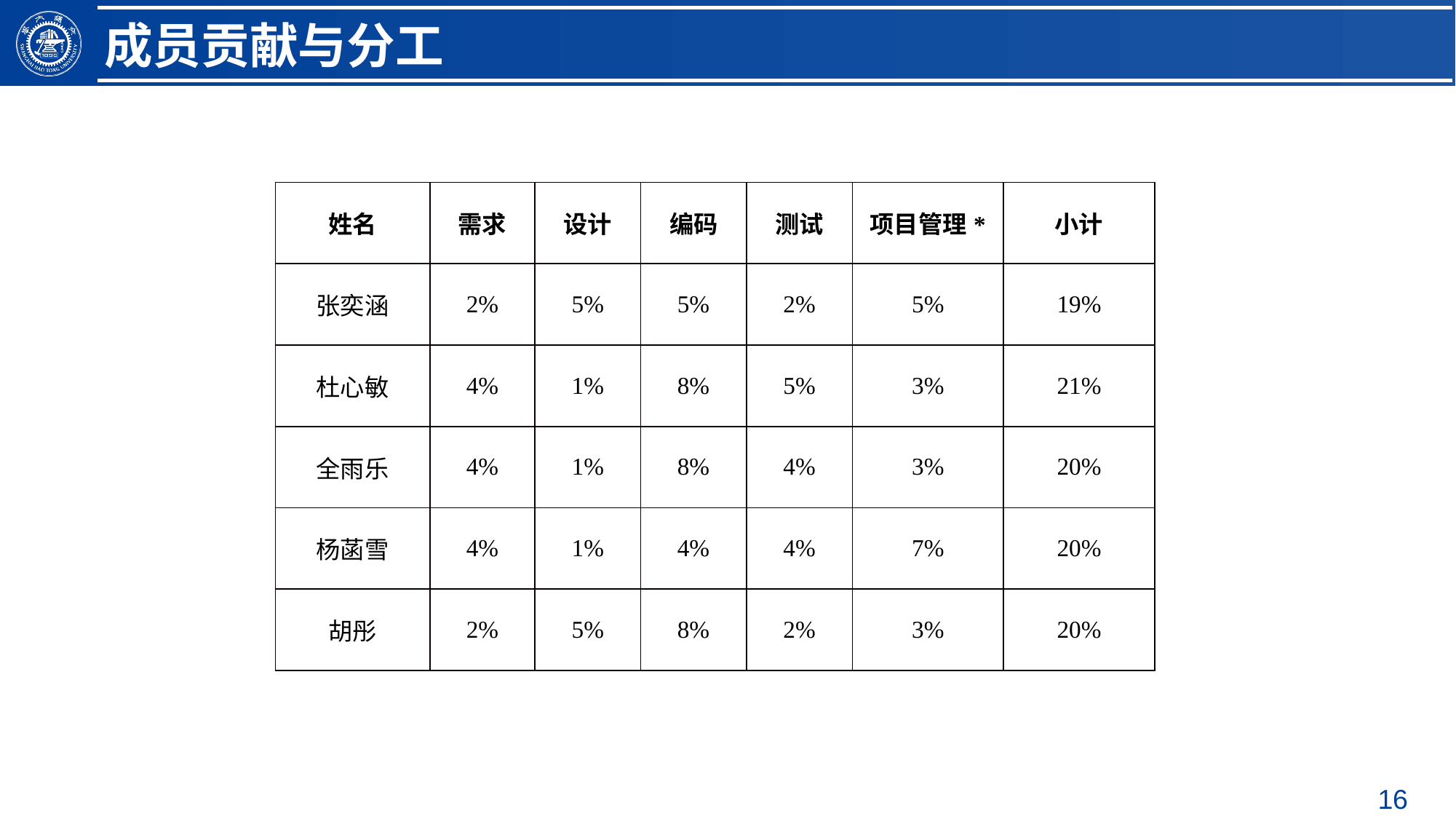

成员贡献与分工
| 姓名 | 需求 | 设计 | 编码 | 测试 | 项目管理\* | 小计 |
| --- | --- | --- | --- | --- | --- | --- |
| 张奕涵 | 2% | 5% | 5% | 2% | 5% | 19% |
| 杜心敏 | 4% | 1% | 8% | 5% | 3% | 21% |
| 全雨乐 | 4% | 1% | 8% | 4% | 3% | 20% |
| 杨菡雪 | 4% | 1% | 4% | 4% | 7% | 20% |
| 胡彤 | 2% | 5% | 8% | 2% | 3% | 20% |
16